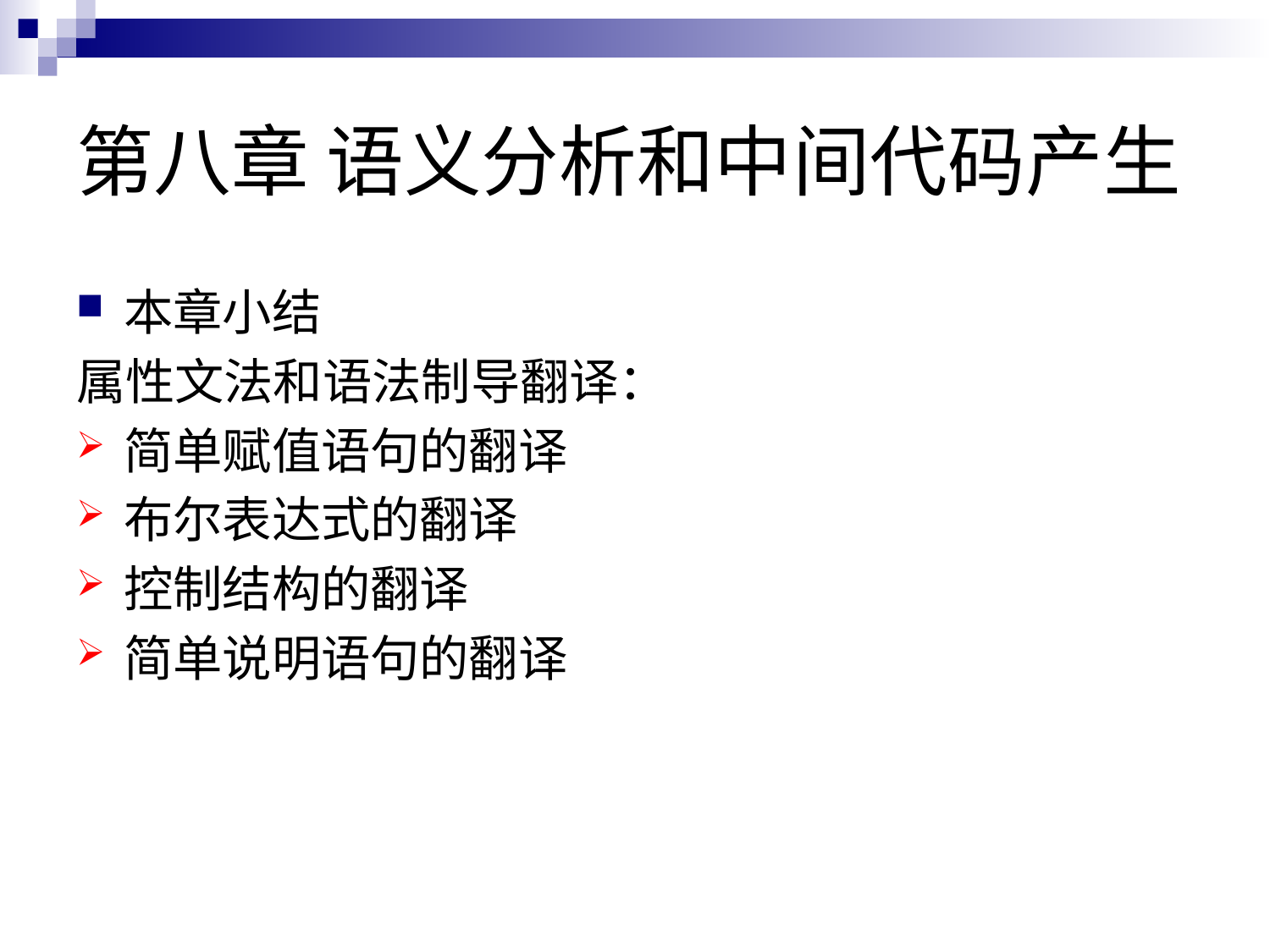

# 第八章 语义分析和中间代码产生
本章小结
属性文法和语法制导翻译：
简单赋值语句的翻译
布尔表达式的翻译
控制结构的翻译
简单说明语句的翻译